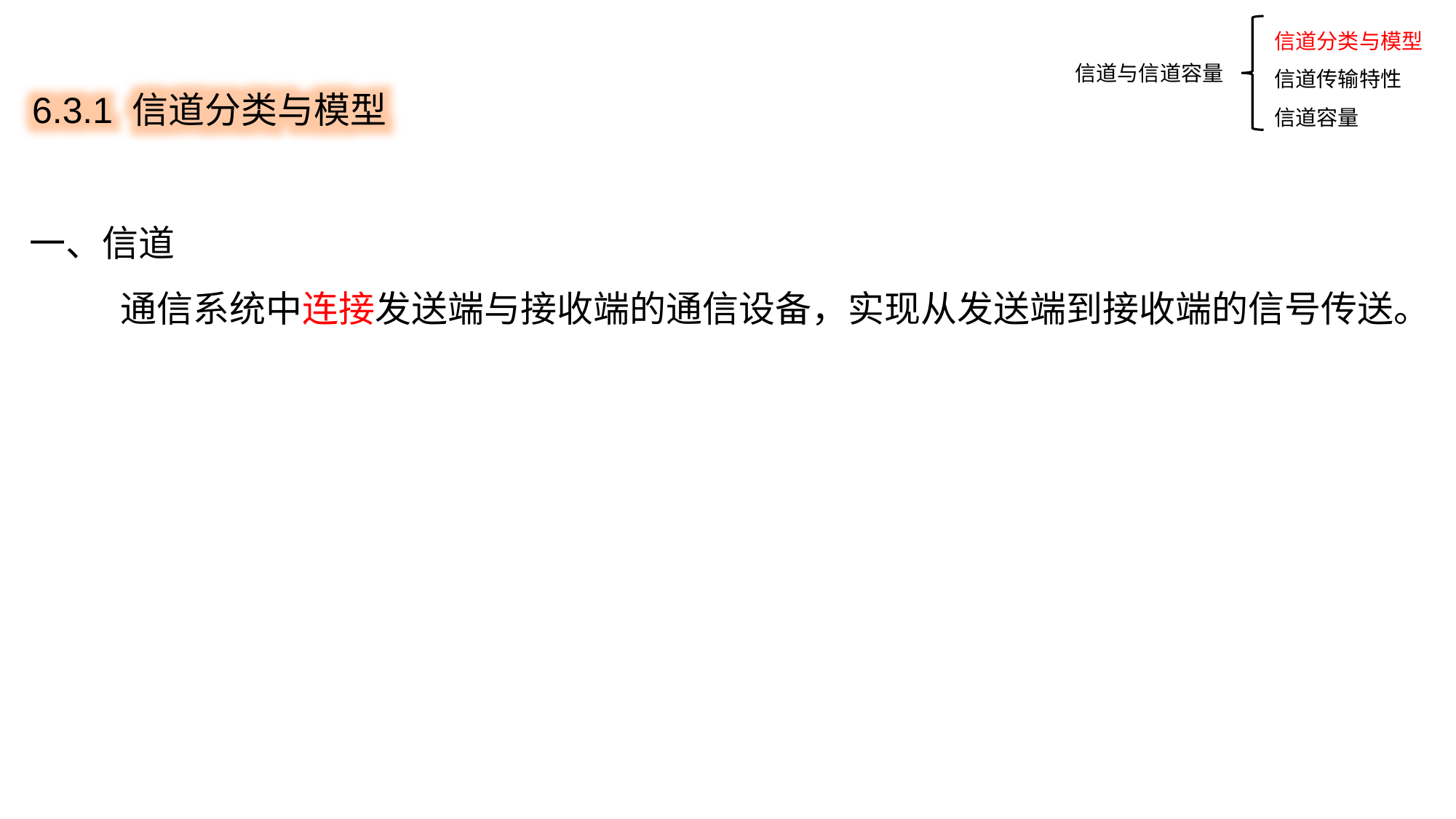

信道分类与模型
信道传输特性
信道容量

6.3.1 信道分类与模型
信道与信道容量
一、信道
          通信系统中连接发送端与接收端的通信设备，实现从发送端到接收端的信号传送。